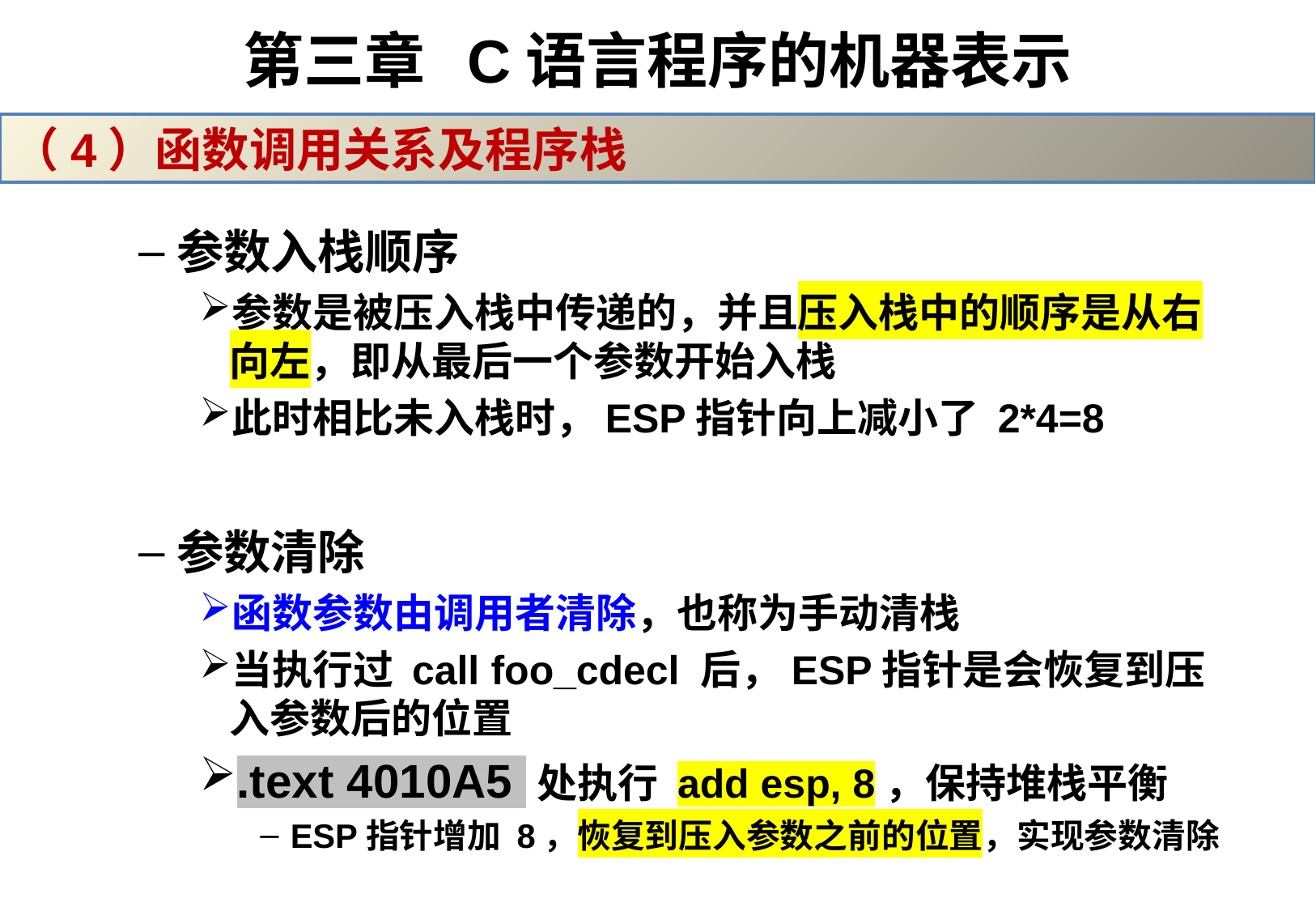

# 第三章  C语言程序的机器表示
（4）函数调用关系及程序栈
参数入栈顺序
参数是被压入栈中传递的，并且压入栈中的顺序是从右向左，即从最后一个参数开始入栈
此时相比未入栈时，ESP指针向上减小了 2*4=8

参数清除
函数参数由调用者清除，也称为手动清栈
当执行过 call foo_cdecl 后，ESP指针是会恢复到压入参数后的位置
.text 4010A5 处执行 add esp, 8，保持堆栈平衡
ESP指针增加 8，恢复到压入参数之前的位置，实现参数清除